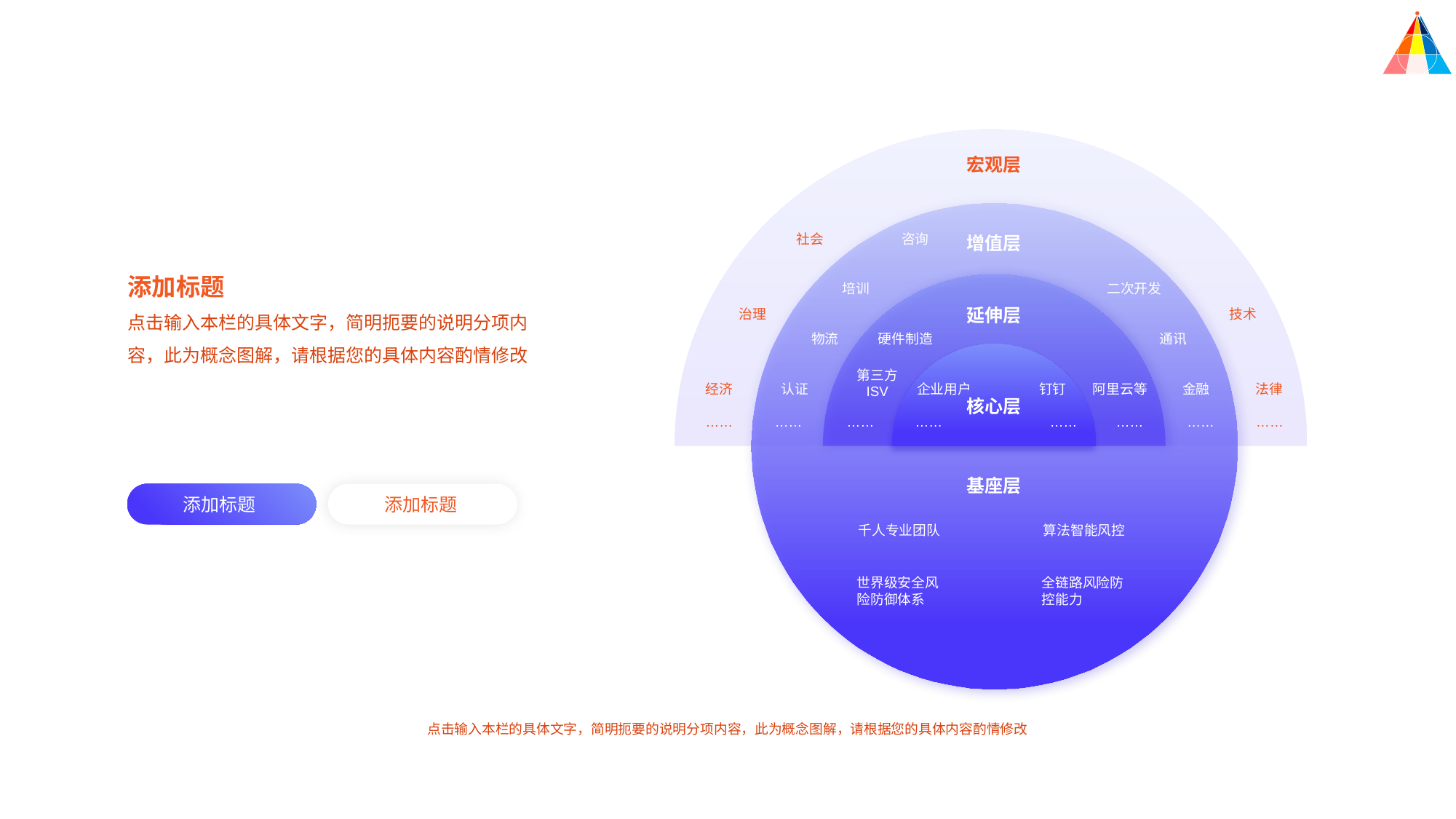

宏观层

社会
咨询
增值层
添加标题
点击输入本栏的具体文字，简明扼要的说明分项内容，此为概念图解，请根据您的具体内容酌情修改

培训
二次开发
延伸层
治理
技术
物流
硬件制造
通讯

第三方
ISV
经济
认证
企业用户
钉钉
阿里云等
金融
法律
核心层
……
……
……
……
……
……
……
……
基座层

添加标题
添加标题
千人专业团队
算法智能风控
世界级安全风险防御体系
全链路风险防控能力
点击输入本栏的具体文字，简明扼要的说明分项内容，此为概念图解，请根据您的具体内容酌情修改